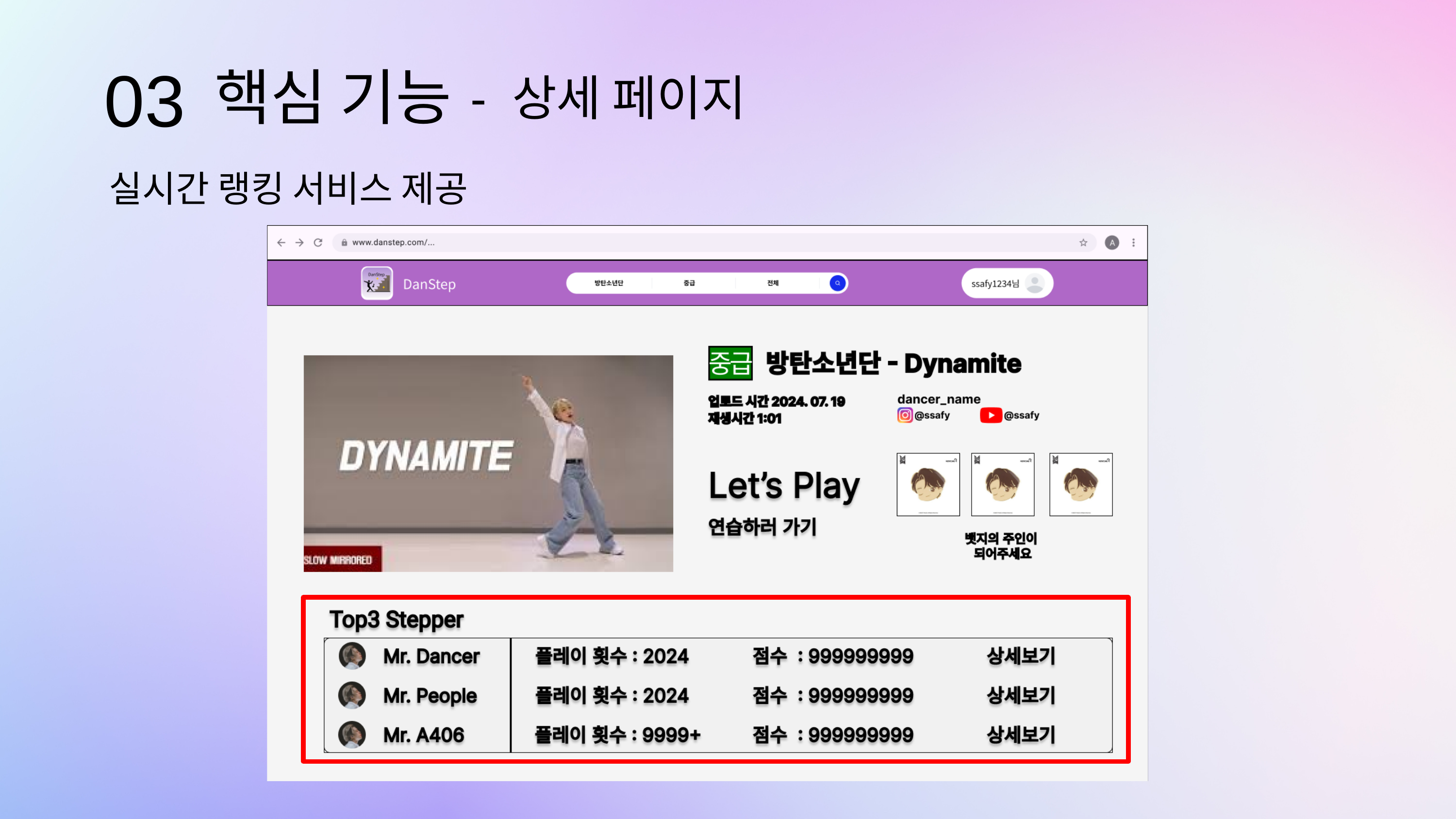

03
핵심 기능
- 상세 페이지
실시간 랭킹 서비스 제공